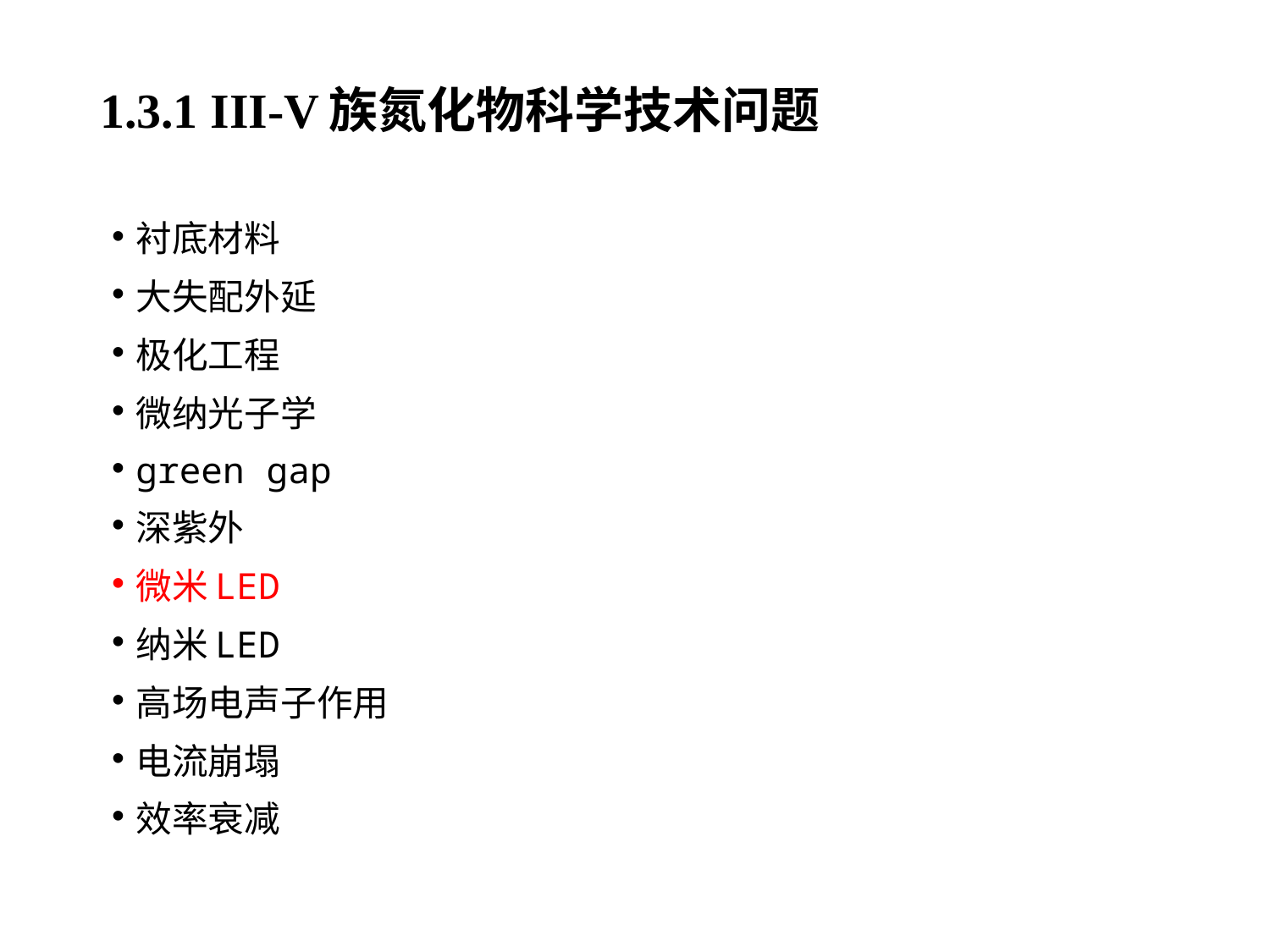

# 1.3.1 III-V族氮化物科学技术问题
衬底材料
大失配外延
极化工程
微纳光子学
green gap
深紫外
微米LED
纳米LED
高场电声子作用
电流崩塌
效率衰减

2